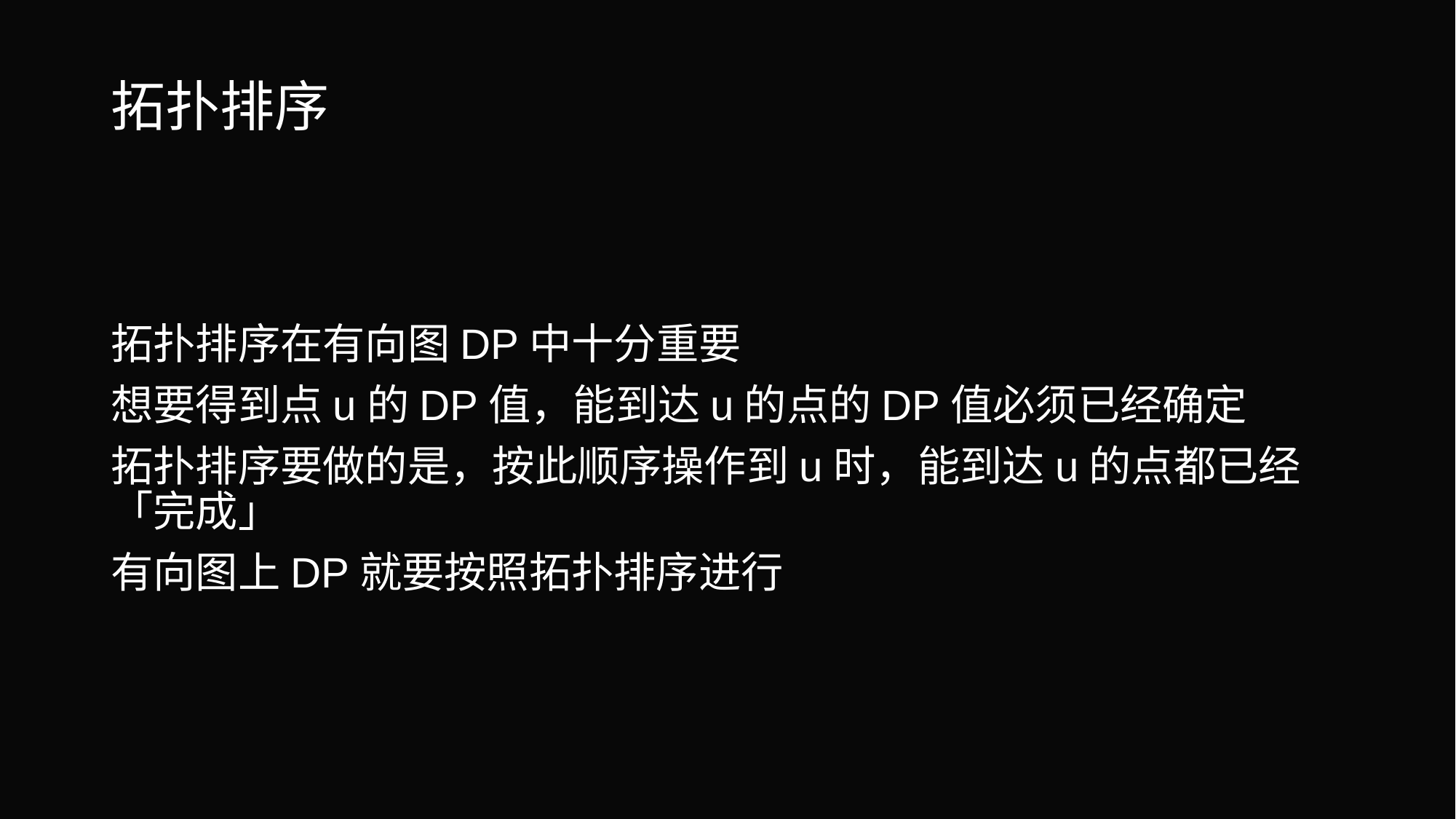

# 拓扑排序
拓扑排序在有向图DP中十分重要
想要得到点u的DP值，能到达u的点的DP值必须已经确定
拓扑排序要做的是，按此顺序操作到u时，能到达u的点都已经「完成」
有向图上DP就要按照拓扑排序进行